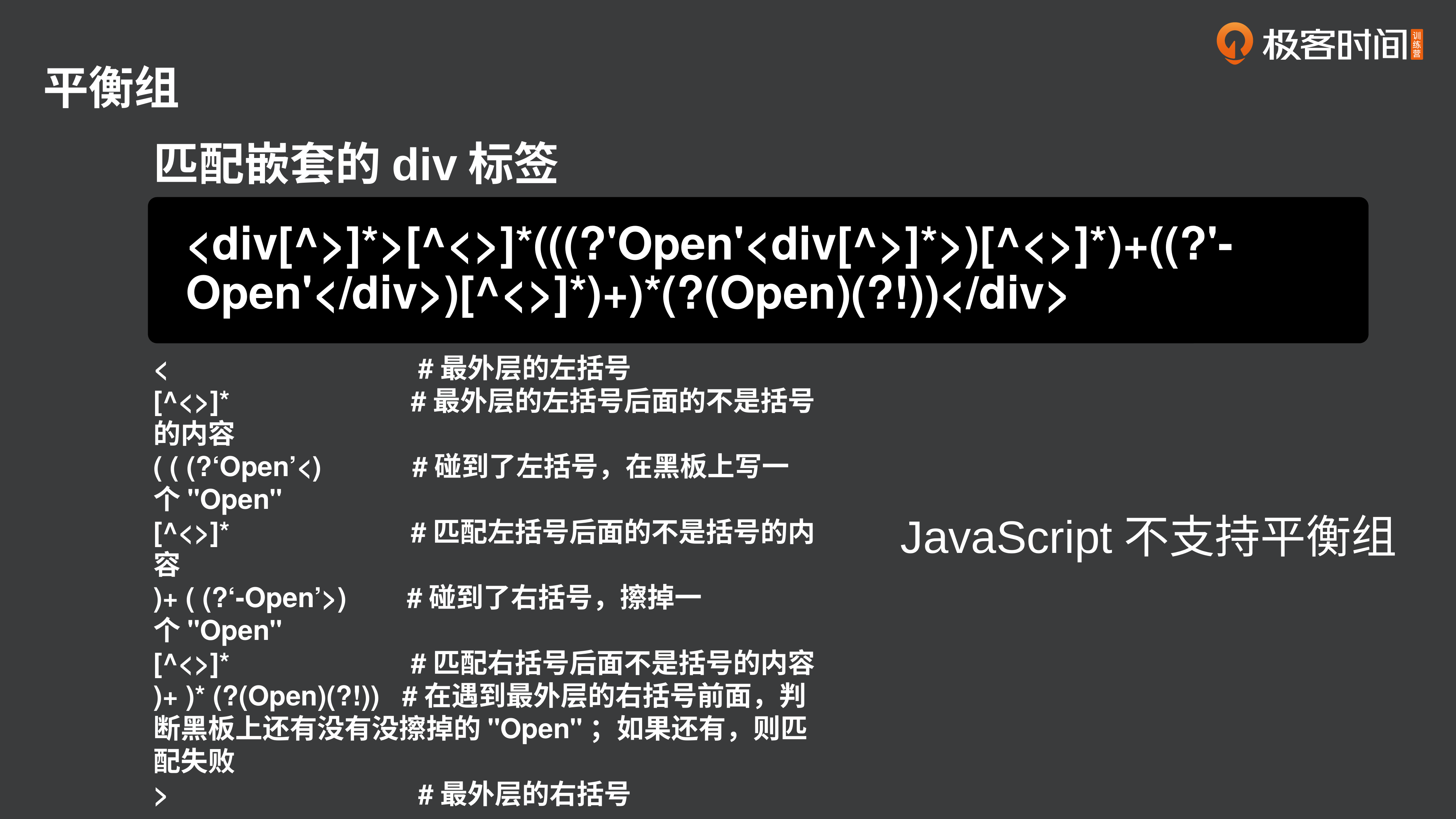

平衡组
匹配嵌套的div标签

<div[^>]*>[^<>]*(((?'Open'<div[^>]*>)[^<>]*)+((?'-Open'</div>)[^<>]*)+)*(?(Open)(?!))</div>
<                                 #最外层的左括号
[^<>]*                        #最外层的左括号后面的不是括号的内容
( ( (?‘Open’<)            #碰到了左括号，在黑板上写一个"Open"
[^<>]*                        #匹配左括号后面的不是括号的内容
)+ ( (?‘-Open’>)        #碰到了右括号，擦掉一个"Open"
[^<>]*                        #匹配右括号后面不是括号的内容
)+ )* (?(Open)(?!))   #在遇到最外层的右括号前面，判断黑板上还有没有没擦掉的"Open"；如果还有，则匹配失败
>                                 #最外层的右括号
JavaScript不支持平衡组